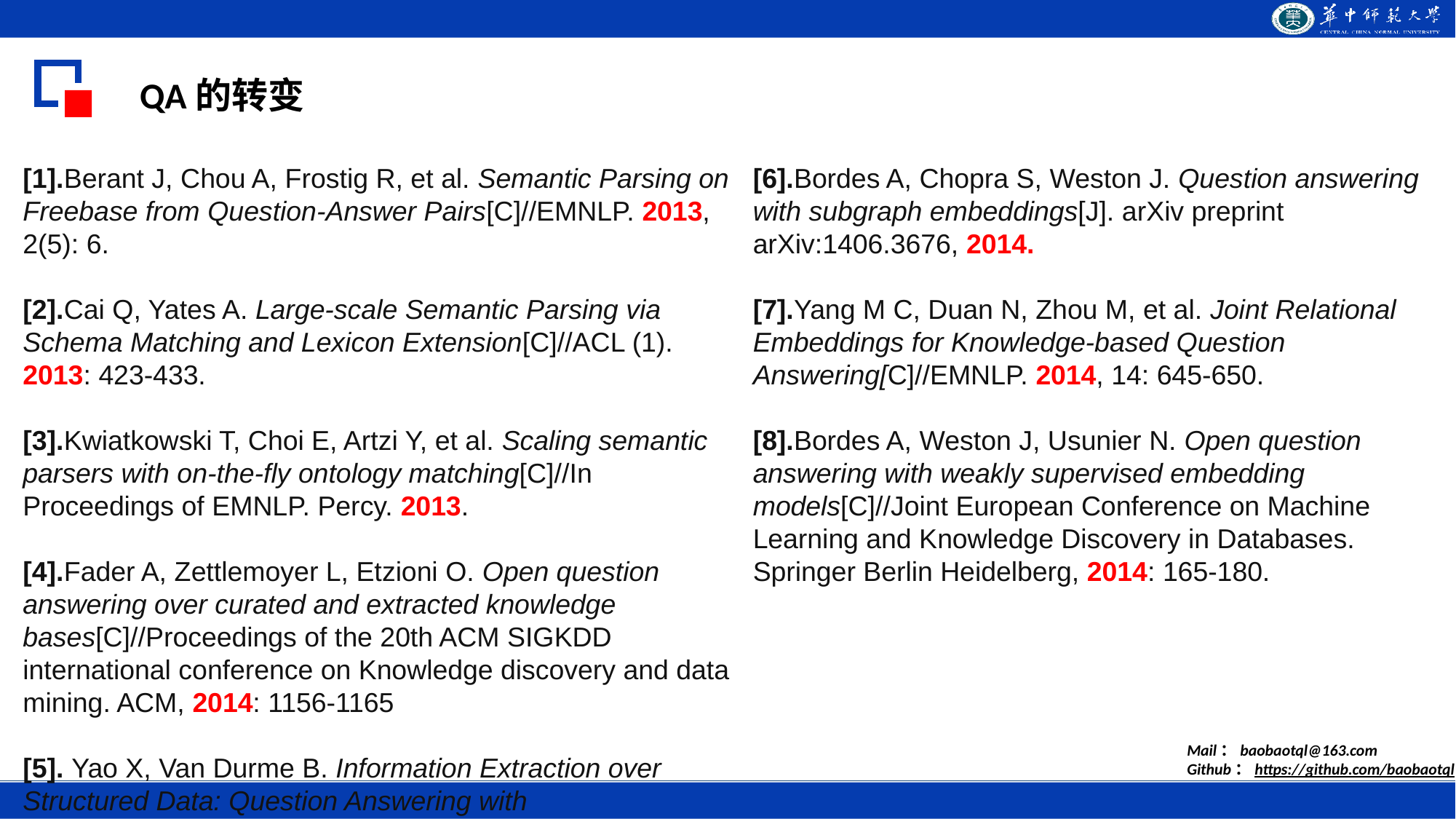

QA的转变
[1].Berant J, Chou A, Frostig R, et al. Semantic Parsing on Freebase from Question-Answer Pairs[C]//EMNLP. 2013, 2(5): 6.

[2].Cai Q, Yates A. Large-scale Semantic Parsing via Schema Matching and Lexicon Extension[C]//ACL (1). 2013: 423-433.

[3].Kwiatkowski T, Choi E, Artzi Y, et al. Scaling semantic parsers with on-the-fly ontology matching[C]//In Proceedings of EMNLP. Percy. 2013.

[4].Fader A, Zettlemoyer L, Etzioni O. Open question answering over curated and extracted knowledge bases[C]//Proceedings of the 20th ACM SIGKDD international conference on Knowledge discovery and data mining. ACM, 2014: 1156-1165

[5]. Yao X, Van Durme B. Information Extraction over Structured Data: Question Answering with Freebase[C]//ACL (1). 2014: 956-966.
[6].Bordes A, Chopra S, Weston J. Question answering with subgraph embeddings[J]. arXiv preprint arXiv:1406.3676, 2014.
[7].Yang M C, Duan N, Zhou M, et al. Joint Relational Embeddings for Knowledge-based Question Answering[C]//EMNLP. 2014, 14: 645-650.
[8].Bordes A, Weston J, Usunier N. Open question answering with weakly supervised embedding models[C]//Joint European Conference on Machine Learning and Knowledge Discovery in Databases. Springer Berlin Heidelberg, 2014: 165-180.